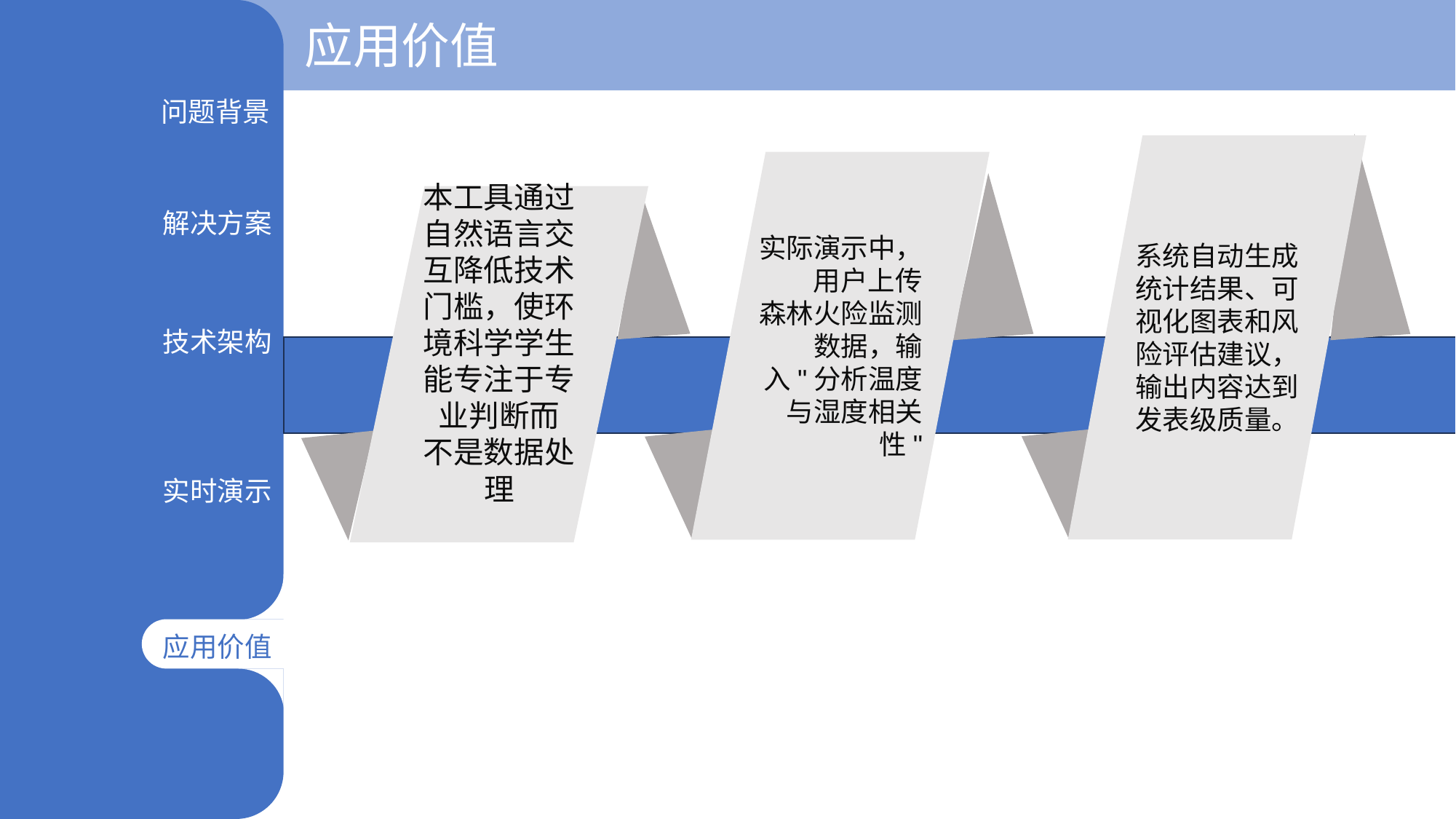

应用价值
问题背景

系统自动生成统计结果、可视化图表和风险评估建议，输出内容达到发表级质量。

实际演示中，         用户上传森林火险监测数据，输入"分析温度与湿度相关性"

本工具通过自然语言交互降低技术门槛，使环境科学学生能专注于专业判断而
不是数据处理

解决方案

技术架构
实时演示

应用价值